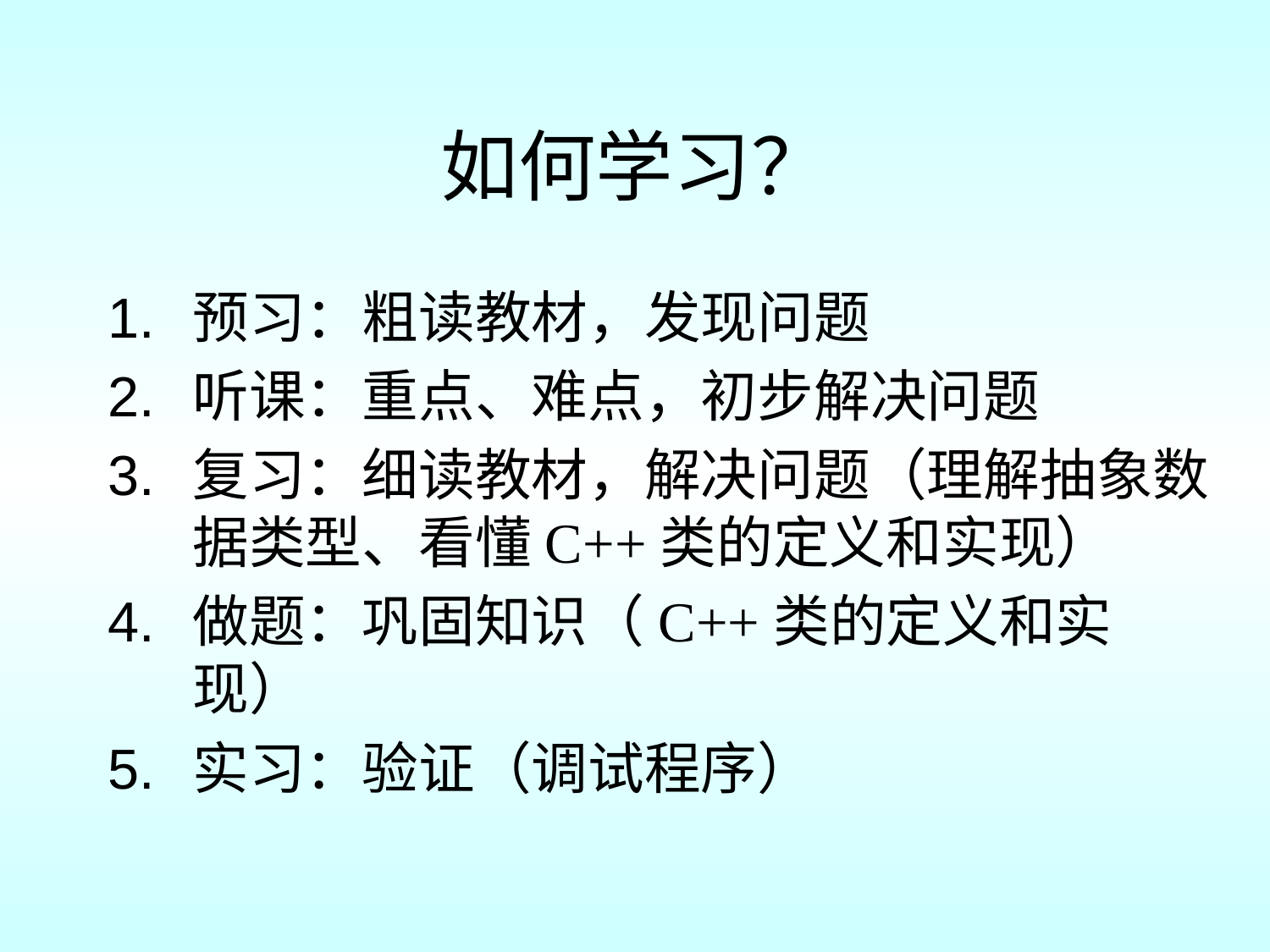

# 如何学习？
预习：粗读教材，发现问题
听课：重点、难点，初步解决问题
复习：细读教材，解决问题（理解抽象数据类型、看懂C++类的定义和实现）
做题：巩固知识（C++类的定义和实现）
实习：验证（调试程序）